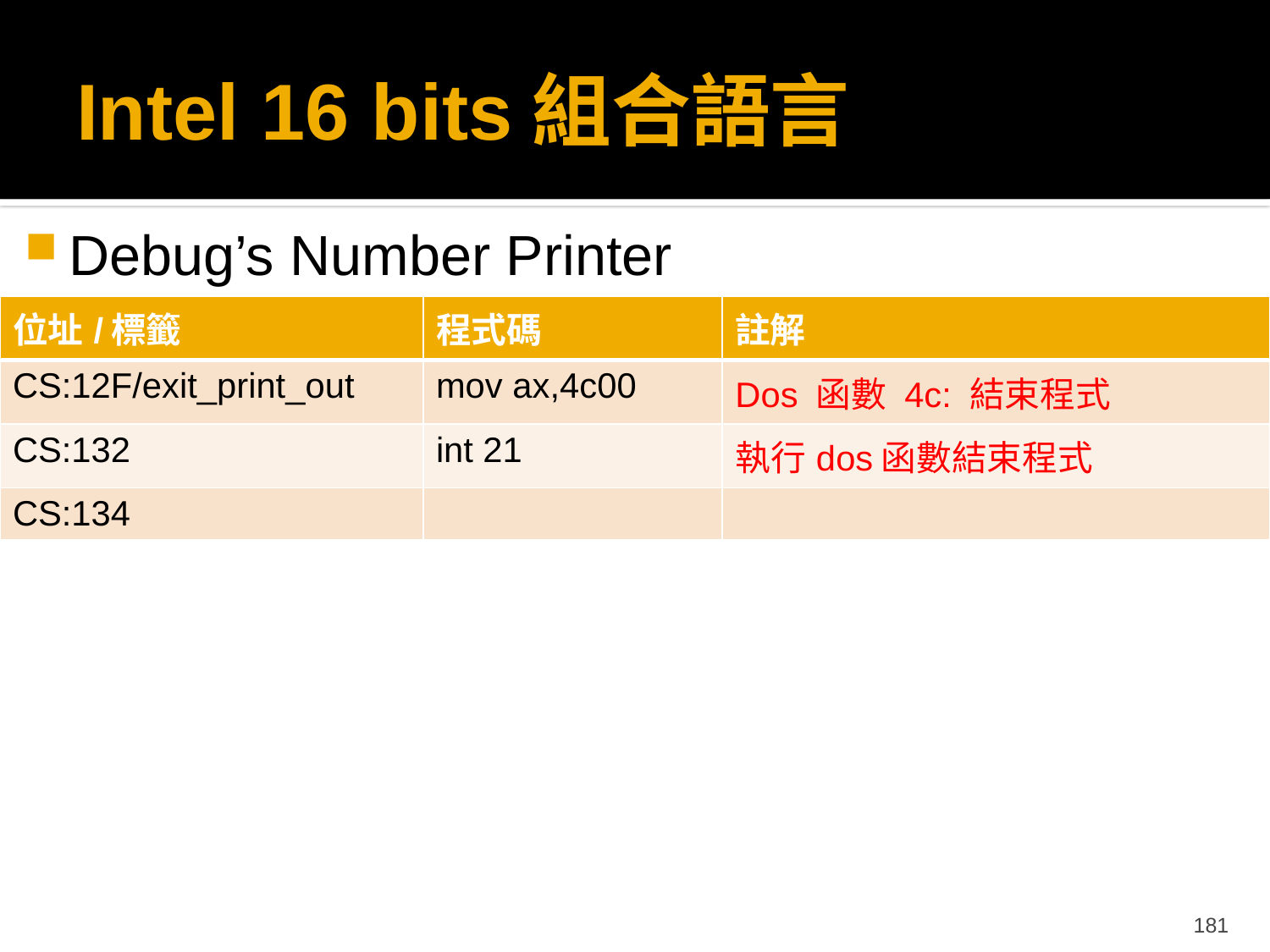

# Intel 16 bits組合語言
Debug’s Number Printer

| 位址/標籤 | 程式碼 | 註解 |
| --- | --- | --- |
| CS:12F/exit\_print\_out | mov ax,4c00 | Dos 函數 4c: 結束程式 |
| CS:132 | int 21 | 執行dos函數結束程式 |
| CS:134 |  |  |
181